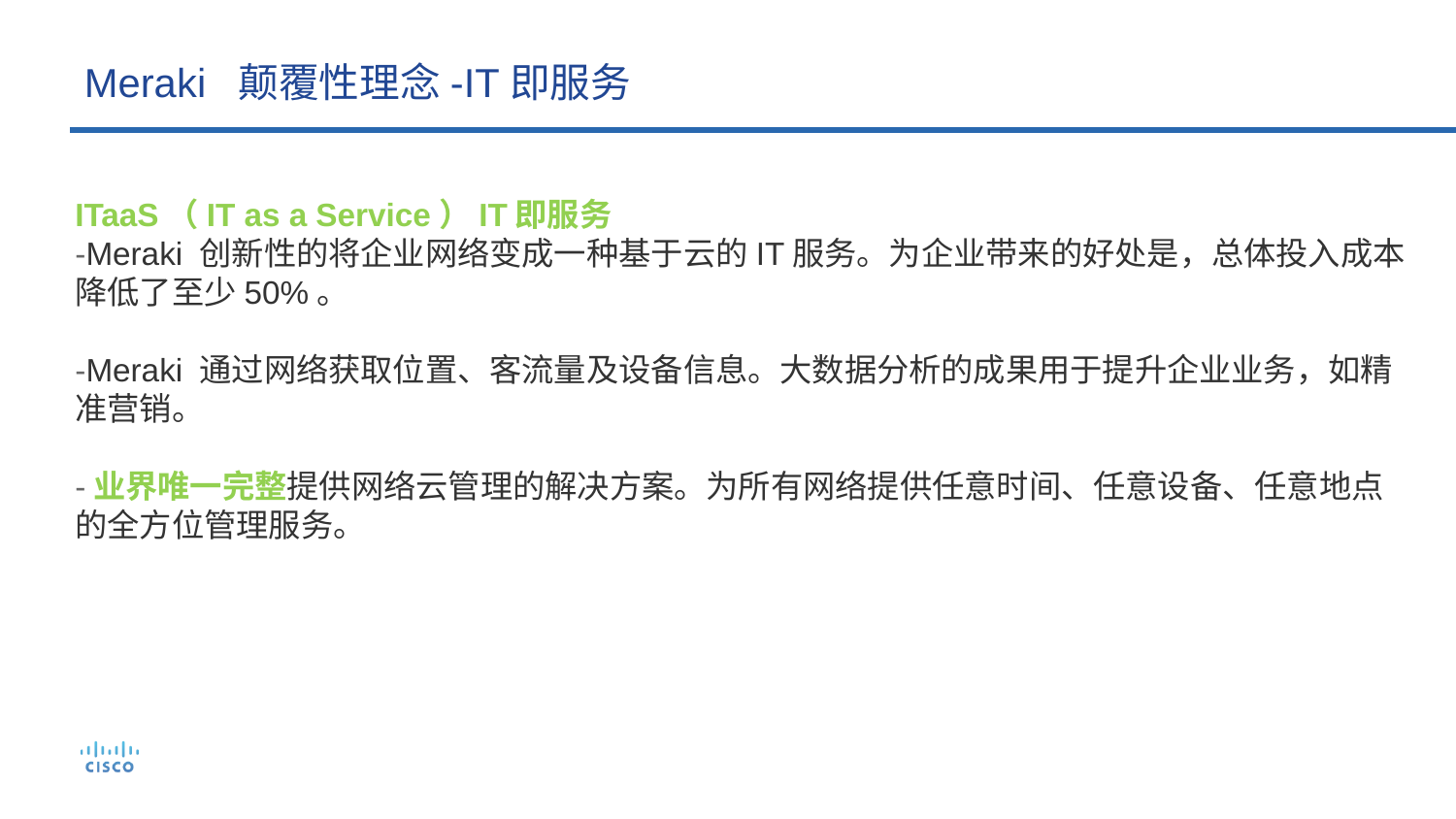

# Meraki  颠覆性理念-IT即服务
ITaaS（IT as a Service）IT即服务
-Meraki 创新性的将企业网络变成一种基于云的IT服务。为企业带来的好处是，总体投入成本降低了至少50%。

-Meraki 通过网络获取位置、客流量及设备信息。大数据分析的成果用于提升企业业务，如精准营销。

-业界唯一完整提供网络云管理的解决方案。为所有网络提供任意时间、任意设备、任意地点的全方位管理服务。